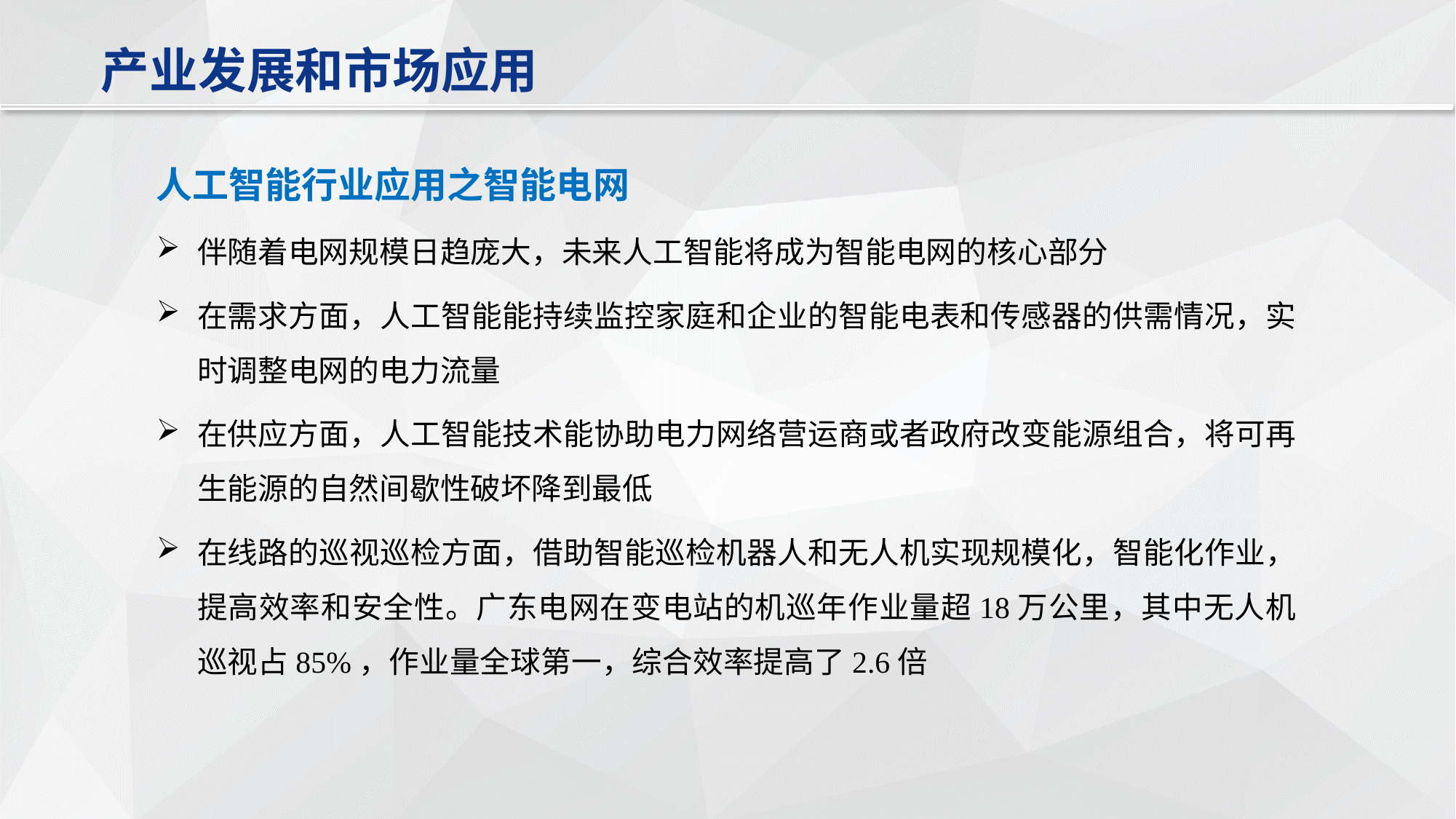

产业发展和市场应用

人工智能行业应用之智能电网
伴随着电网规模日趋庞大，未来人工智能将成为智能电网的核心部分
在需求方面，人工智能能持续监控家庭和企业的智能电表和传感器的供需情况，实时调整电网的电力流量
在供应方面，人工智能技术能协助电力网络营运商或者政府改变能源组合，将可再生能源的自然间歇性破坏降到最低
在线路的巡视巡检方面，借助智能巡检机器人和无人机实现规模化，智能化作业，提高效率和安全性。广东电网在变电站的机巡年作业量超18万公里，其中无人机巡视占85%，作业量全球第一，综合效率提高了2.6倍
79